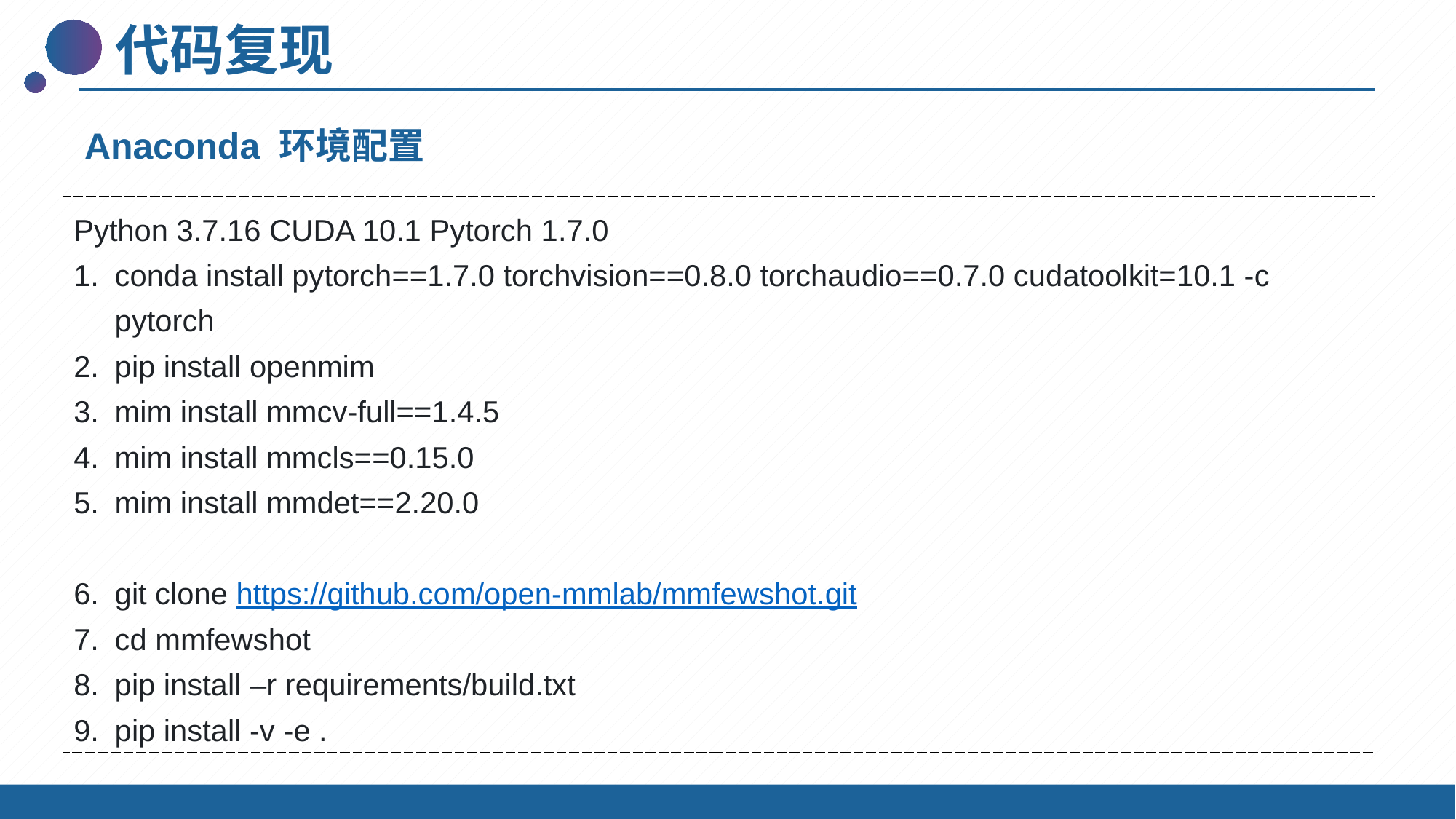

代码复现

Anaconda 环境配置
Python 3.7.16 CUDA 10.1 Pytorch 1.7.0
conda install pytorch==1.7.0 torchvision==0.8.0 torchaudio==0.7.0 cudatoolkit=10.1 -c pytorch
pip install openmim
mim install mmcv-full==1.4.5
mim install mmcls==0.15.0
mim install mmdet==2.20.0

git clone https://github.com/open-mmlab/mmfewshot.git
cd mmfewshot
pip install –r requirements/build.txt
pip install -v -e .

自强不息 厚德载物